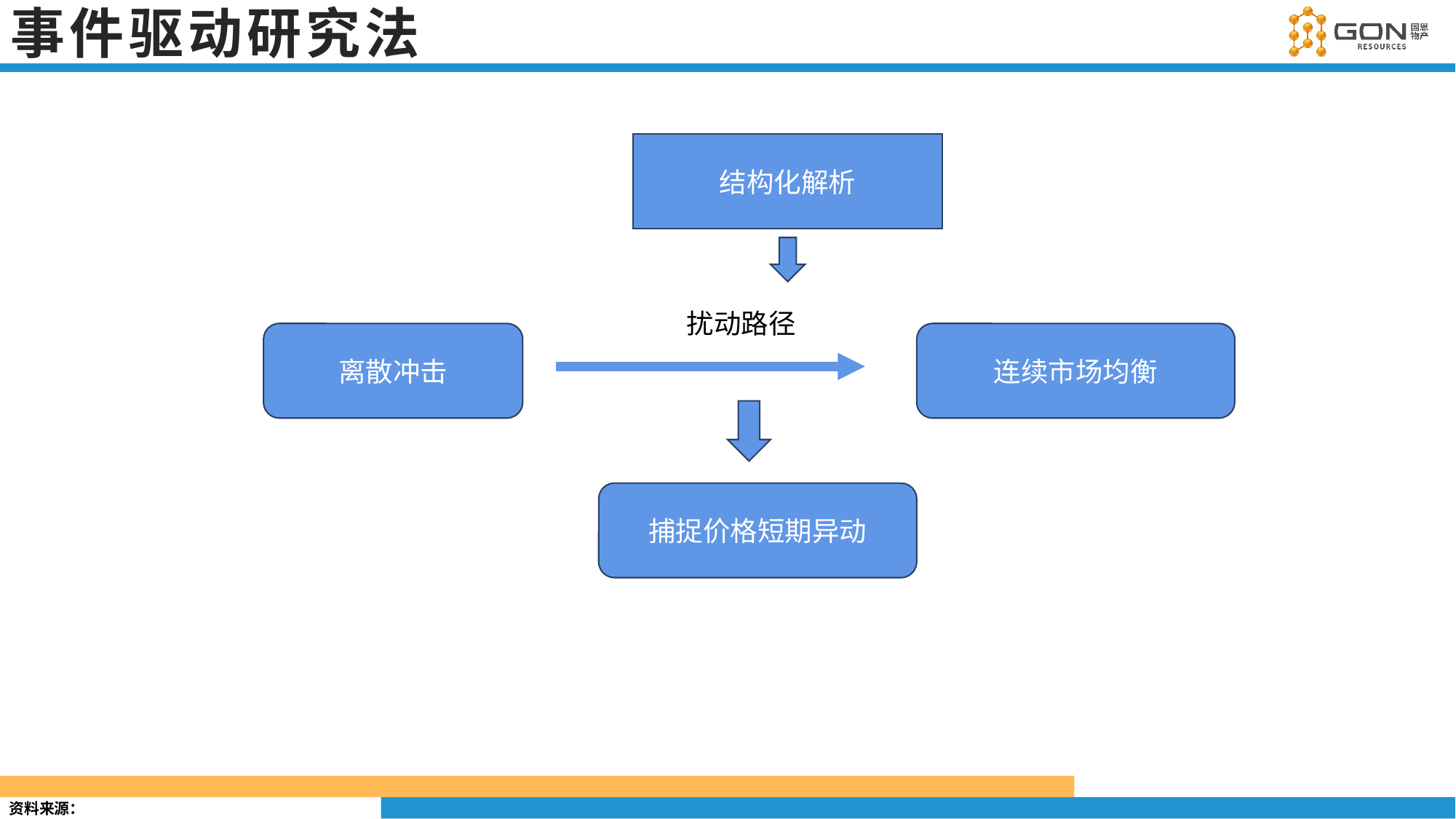

# 事件驱动研究法
结构化解析

扰动路径
离散冲击
连续市场均衡

捕捉价格短期异动